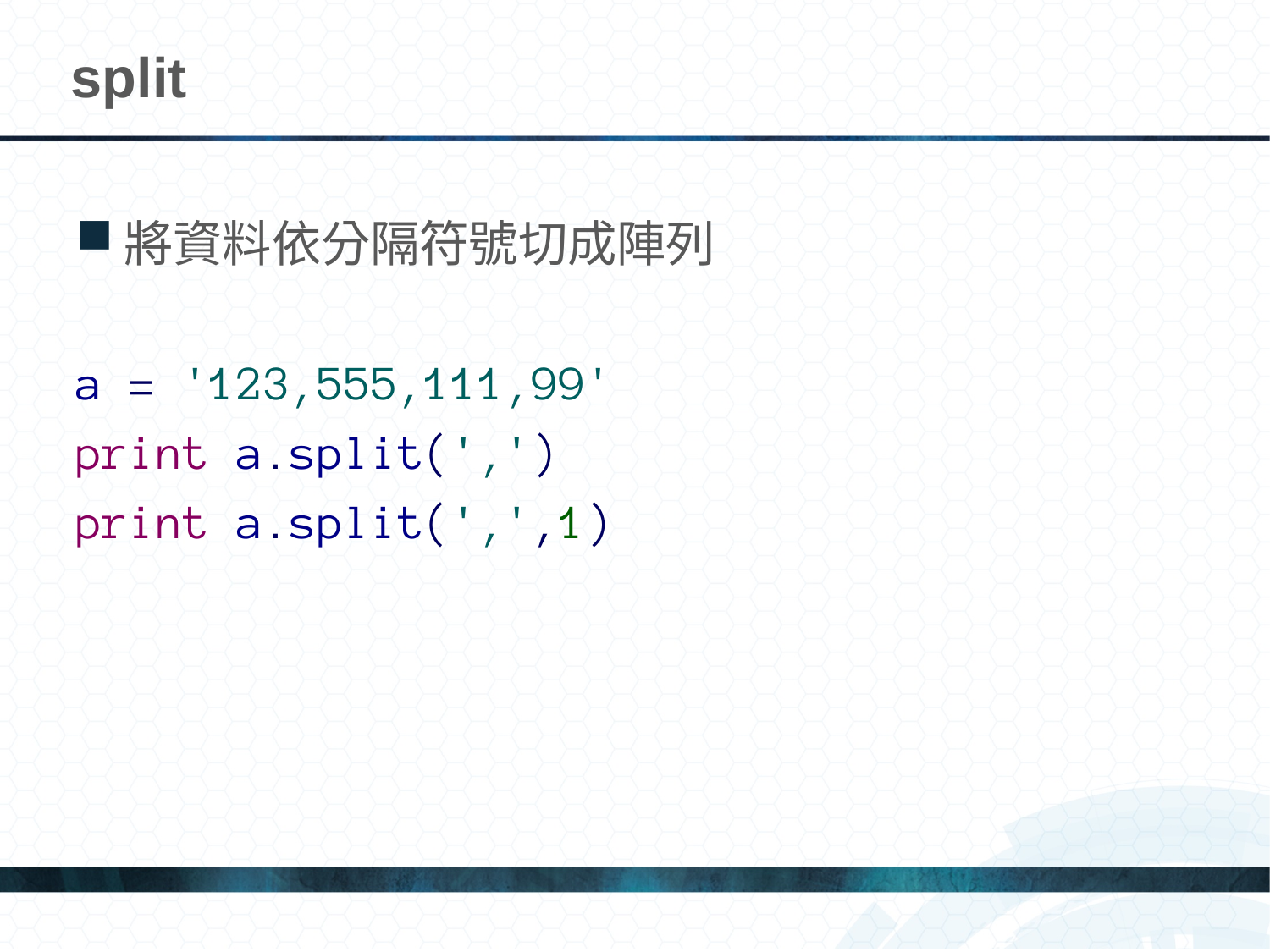

# split
將資料依分隔符號切成陣列

a = '123,555,111,99'
print a.split(',')
print a.split(',',1)